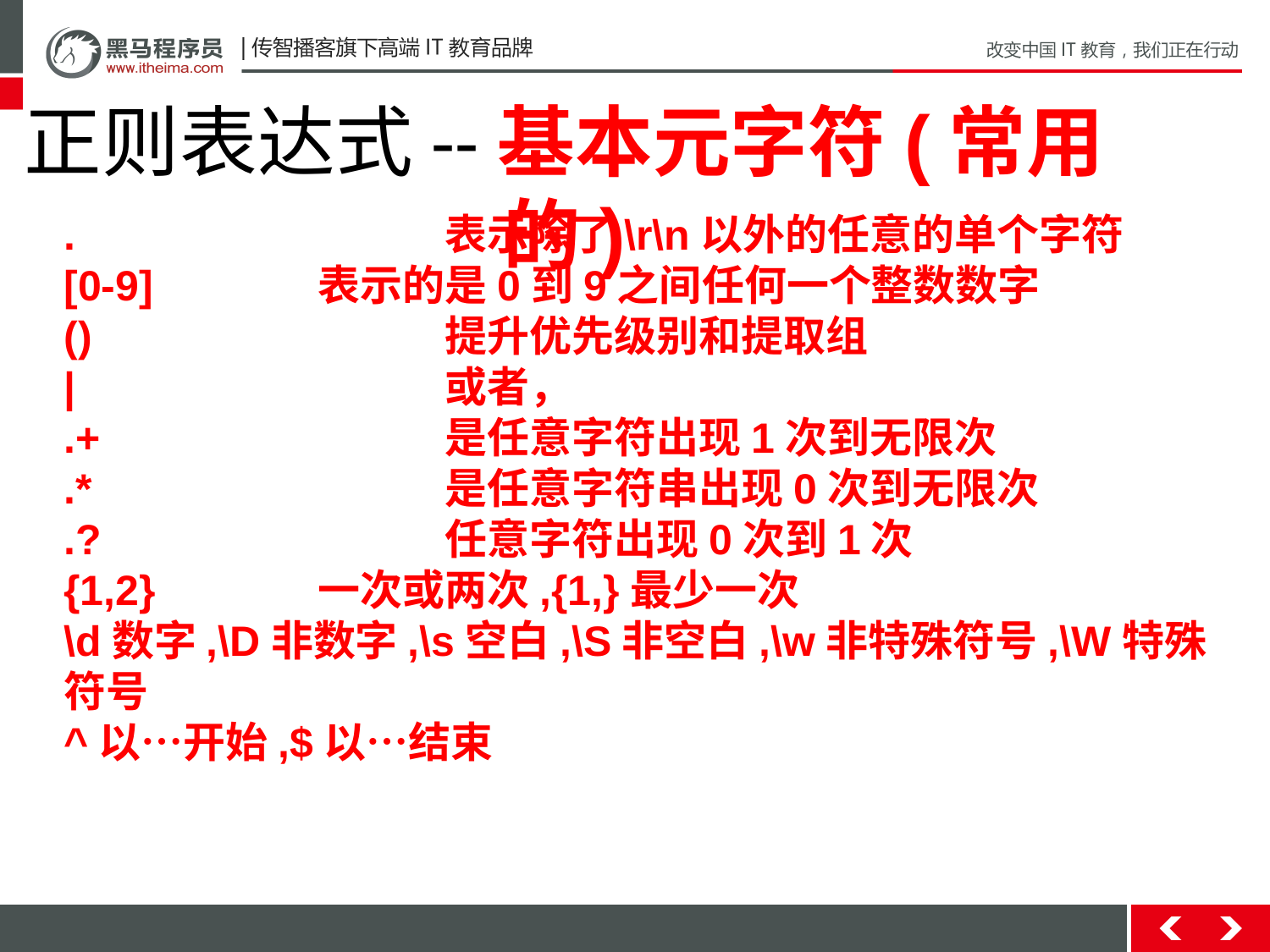

正则表达式--基本元字符(常用的)
.			表示除了\r\n以外的任意的单个字符
[0-9]		表示的是0到9之间任何一个整数数字
()			提升优先级别和提取组
|			或者，
.+			是任意字符出现1次到无限次
.*			是任意字符串出现0次到无限次
.?			任意字符出现0次到1次
{1,2}		一次或两次,{1,}最少一次
\d数字,\D非数字,\s空白,\S非空白,\w非特殊符号,\W特殊符号
^以…开始,$以…结束